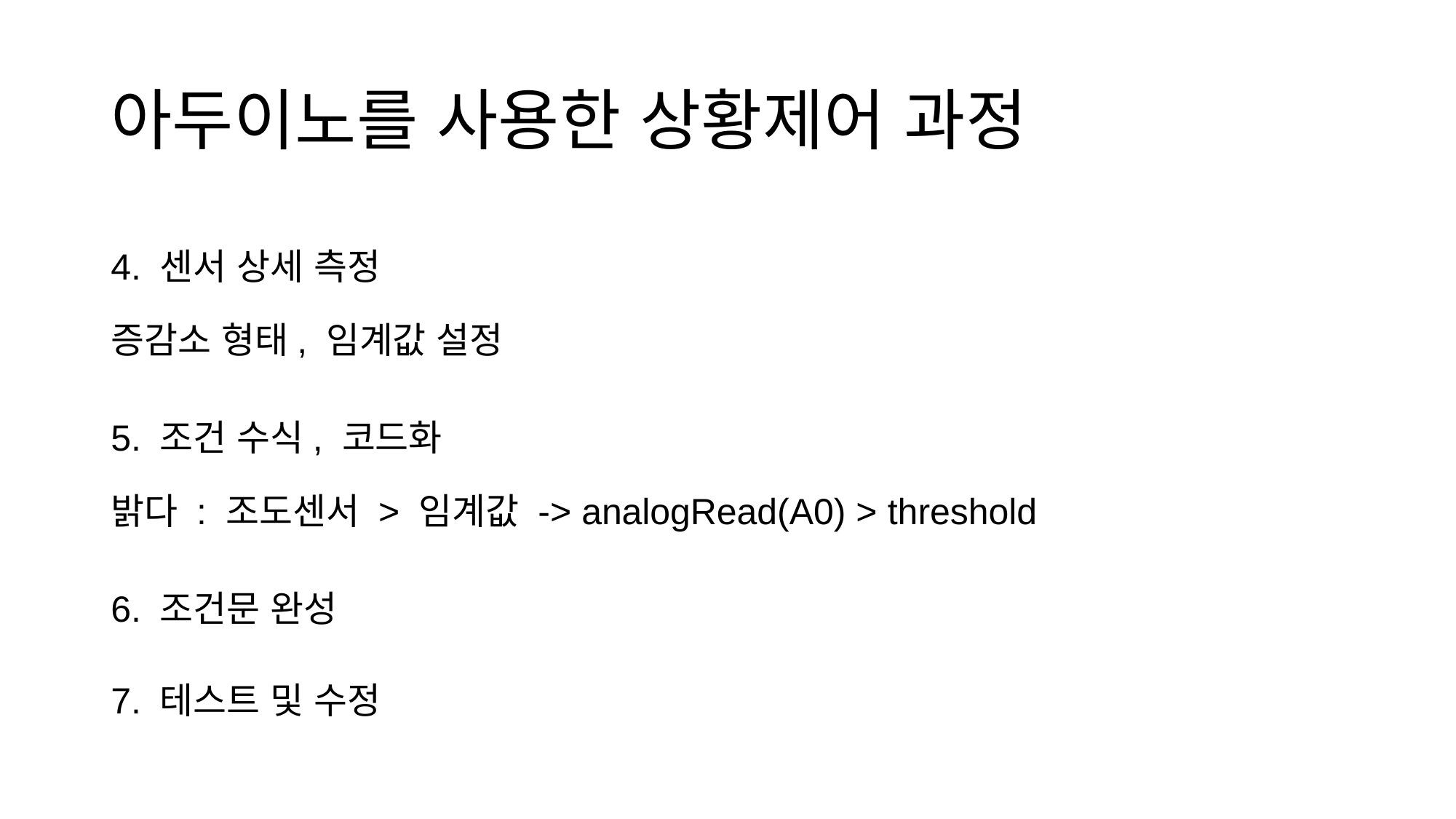

# 아두이노를 사용한 상황제어 과정
4. 센서 상세 측정
증감소 형태, 임계값 설정
5. 조건 수식, 코드화
밝다 : 조도센서 > 임계값 -> analogRead(A0) > threshold
6. 조건문 완성
7. 테스트 및 수정